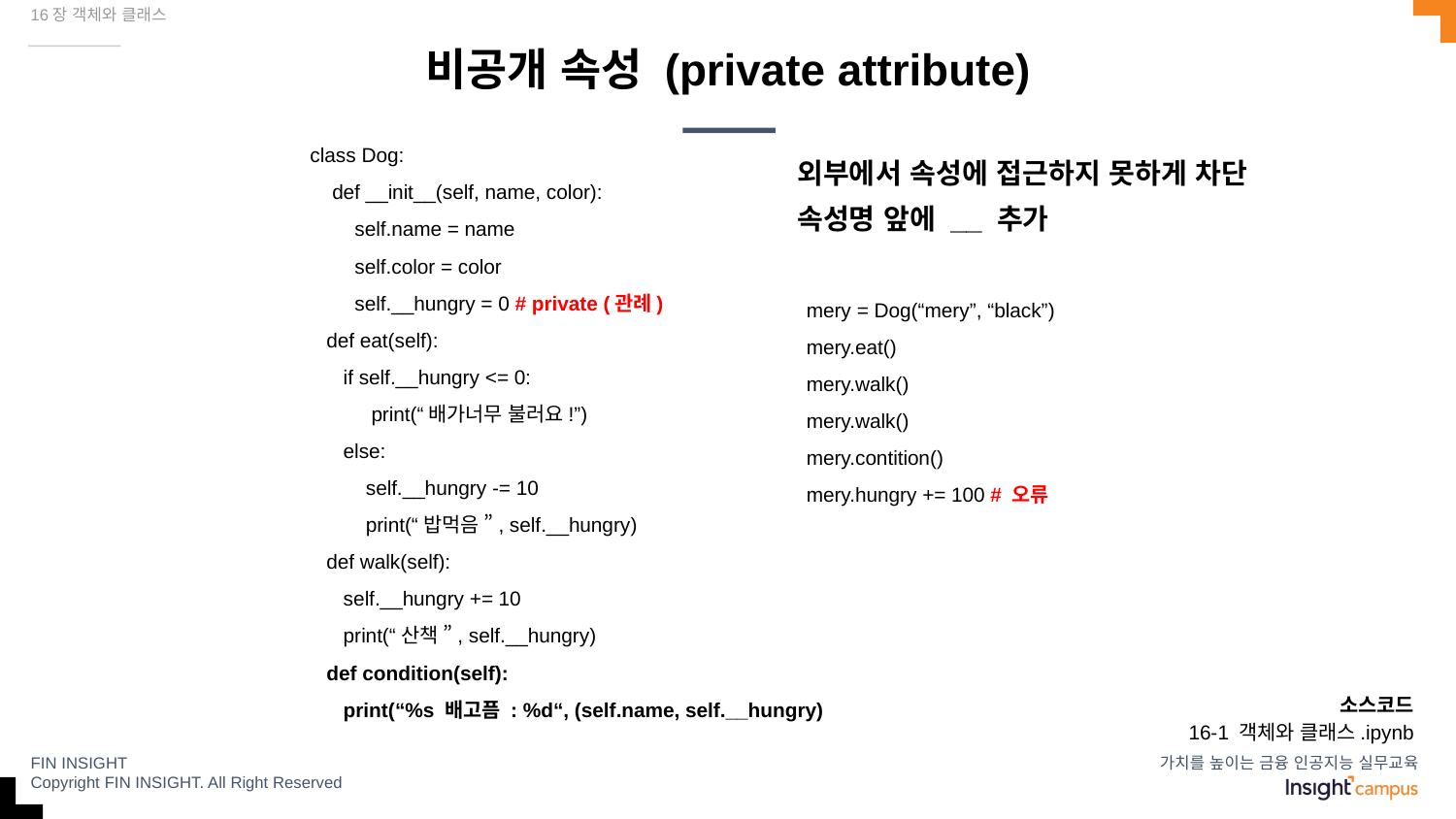

16장 객체와 클래스
# 비공개 속성 (private attribute)
class Dog:
    def __init__(self, name, color):
        self.name = name
        self.color = color
        self.__hungry = 0 # private (관례)
   def eat(self):
      if self.__hungry <= 0:
           print(“배가너무 불러요!”)
      else:
          self.__hungry -= 10
          print(“밥먹음 ”, self.__hungry)
   def walk(self):
      self.__hungry += 10
      print(“산책 ”, self.__hungry)
   def condition(self):
      print(“%s 배고픔 : %d“, (self.name, self.__hungry)
외부에서 속성에 접근하지 못하게 차단
속성명 앞에 __ 추가
mery = Dog(“mery”, “black”)
mery.eat()
mery.walk()
mery.walk()
mery.contition()
mery.hungry += 100 # 오류
소스코드
16-1 객체와 클래스.ipynb